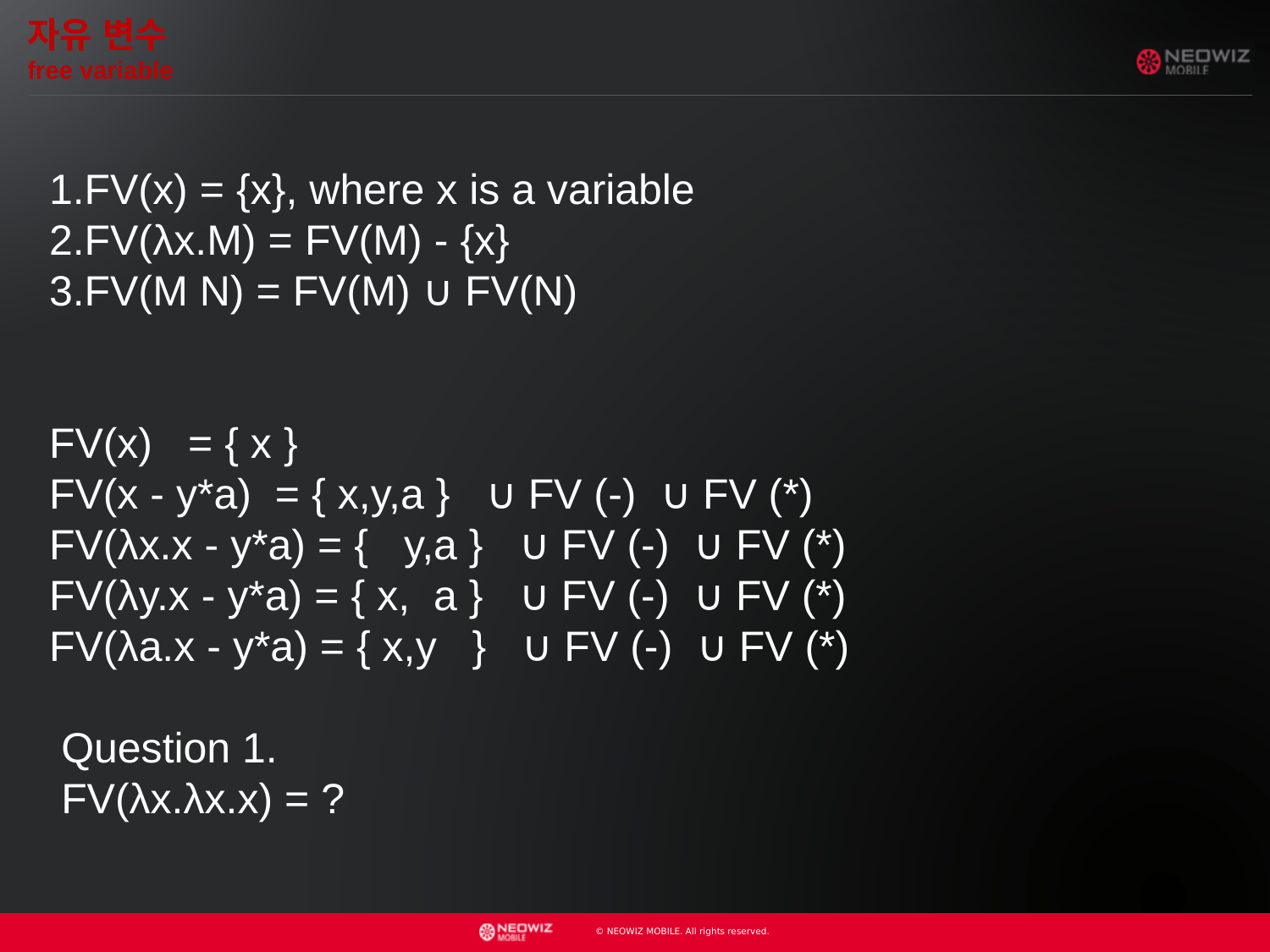

자유 변수
free variable
 1.FV(x) = {x}, where x is a variable
 2.FV(λx.M) = FV(M) - {x}
 3.FV(M N) = FV(M) ∪ FV(N)

 FV(x)   = { x }
 FV(x - y*a)  = { x,y,a }   ∪ FV (-)  ∪ FV (*)
 FV(λx.x - y*a) = {   y,a }   ∪ FV (-)  ∪ FV (*)
 FV(λy.x - y*a) = { x,  a }   ∪ FV (-)  ∪ FV (*)
 FV(λa.x - y*a) = { x,y   }   ∪ FV (-)  ∪ FV (*)

  Question 1.
  FV(λx.λx.x) = ?